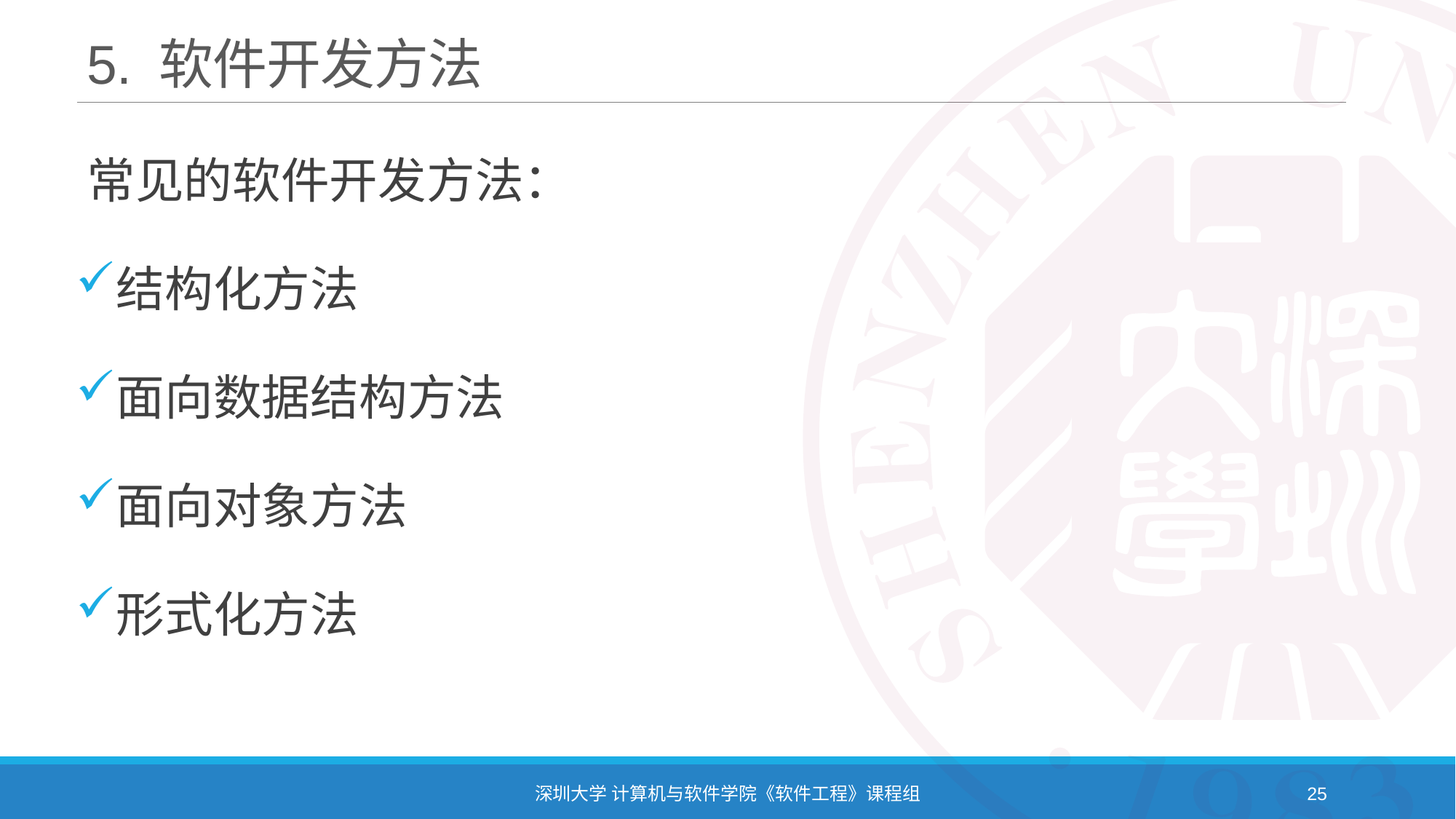

# 5. 软件开发方法
常见的软件开发方法：
结构化方法
面向数据结构方法
面向对象方法
形式化方法
深圳大学 计算机与软件学院《软件工程》课程组
25